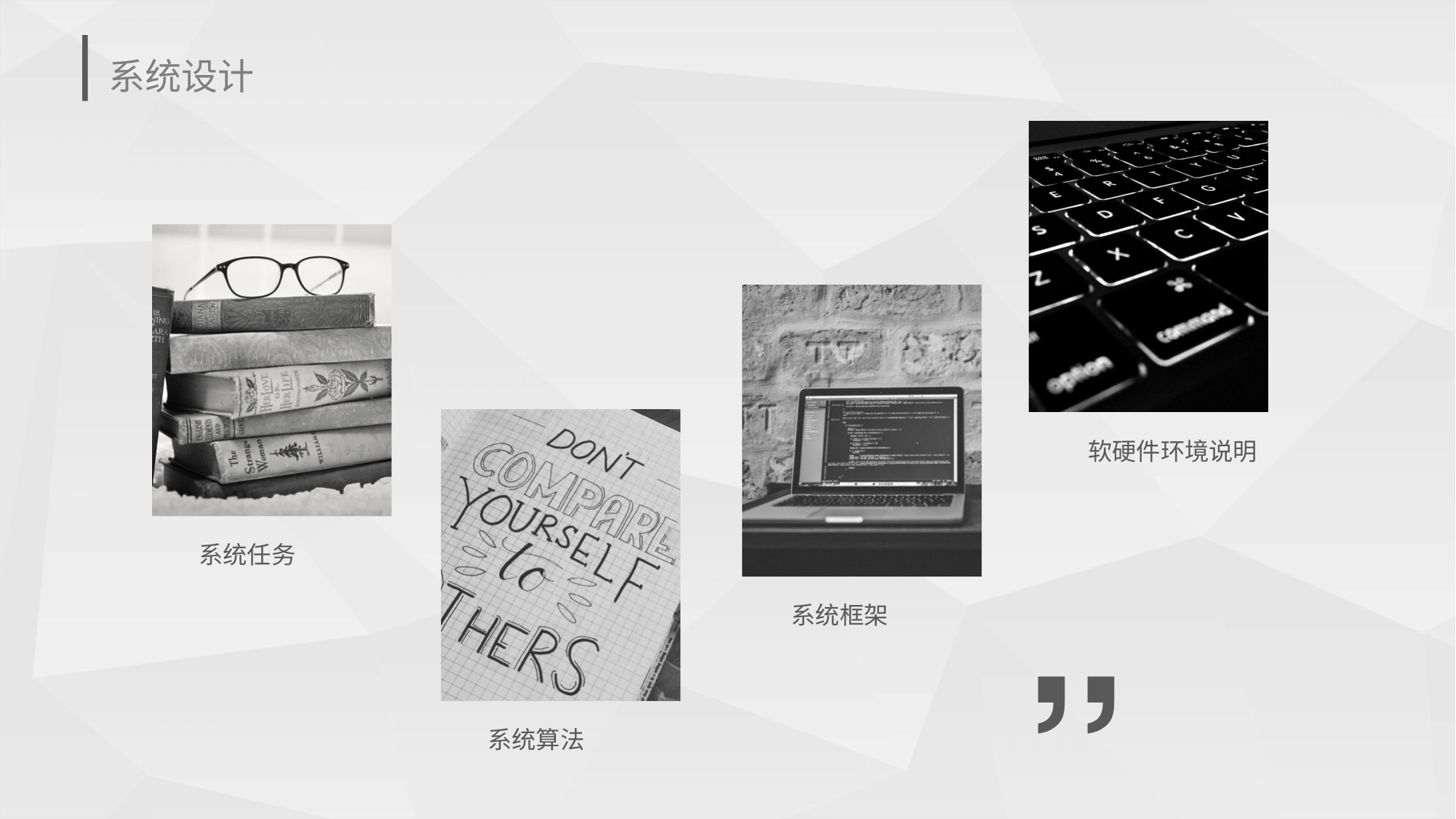

# 系统设计

软硬件环境说明
,,
系统任务
系统框架
系统算法